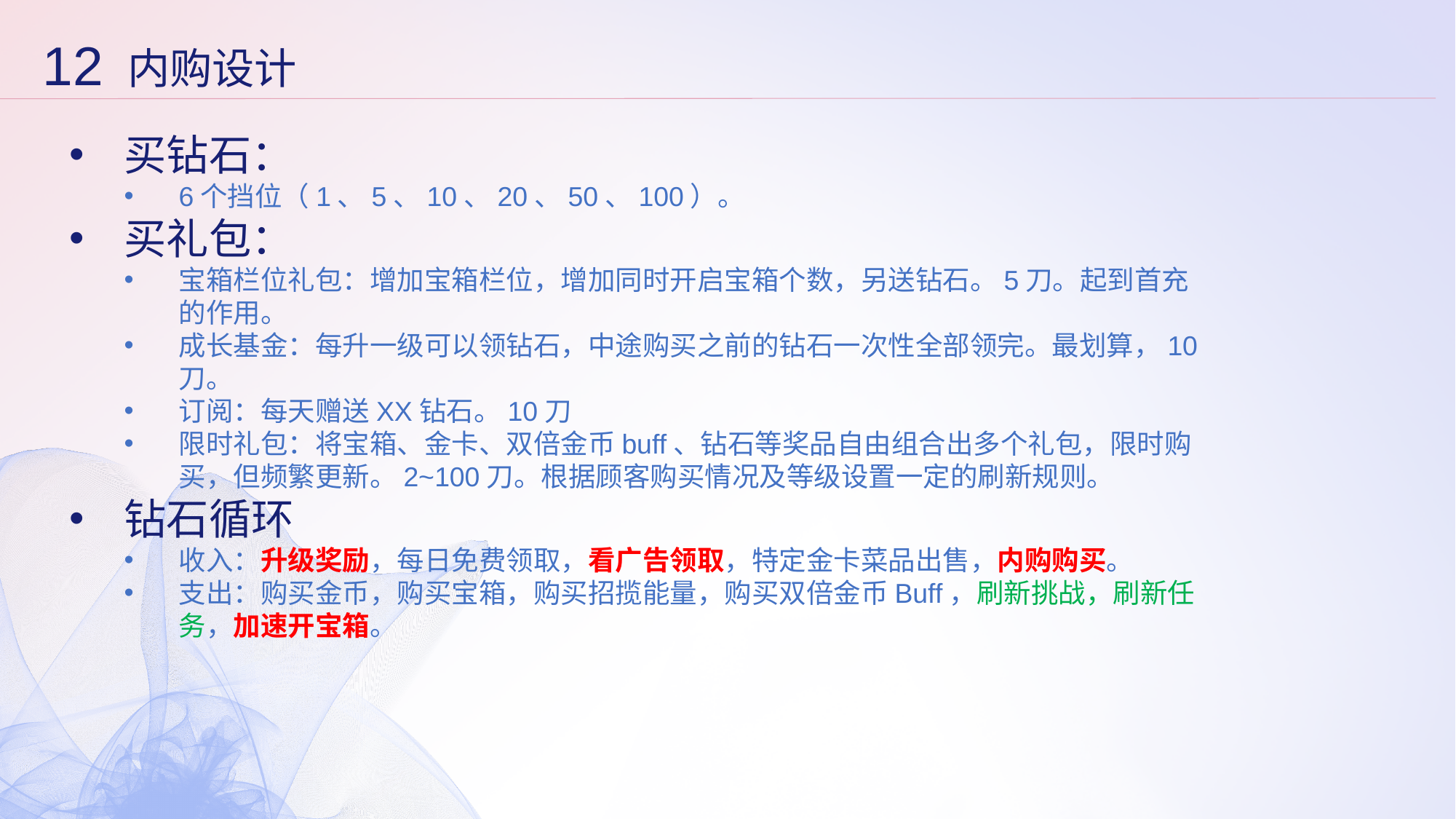

12
内购设计
买钻石：
6个挡位（1、5、10、20、50、100）。
买礼包：
宝箱栏位礼包：增加宝箱栏位，增加同时开启宝箱个数，另送钻石。5刀。起到首充的作用。
成长基金：每升一级可以领钻石，中途购买之前的钻石一次性全部领完。最划算，10刀。
订阅：每天赠送XX钻石。10刀
限时礼包：将宝箱、金卡、双倍金币buff、钻石等奖品自由组合出多个礼包，限时购买，但频繁更新。2~100刀。根据顾客购买情况及等级设置一定的刷新规则。
钻石循环
收入：升级奖励，每日免费领取，看广告领取，特定金卡菜品出售，内购购买。
支出：购买金币，购买宝箱，购买招揽能量，购买双倍金币Buff，刷新挑战，刷新任务，加速开宝箱。